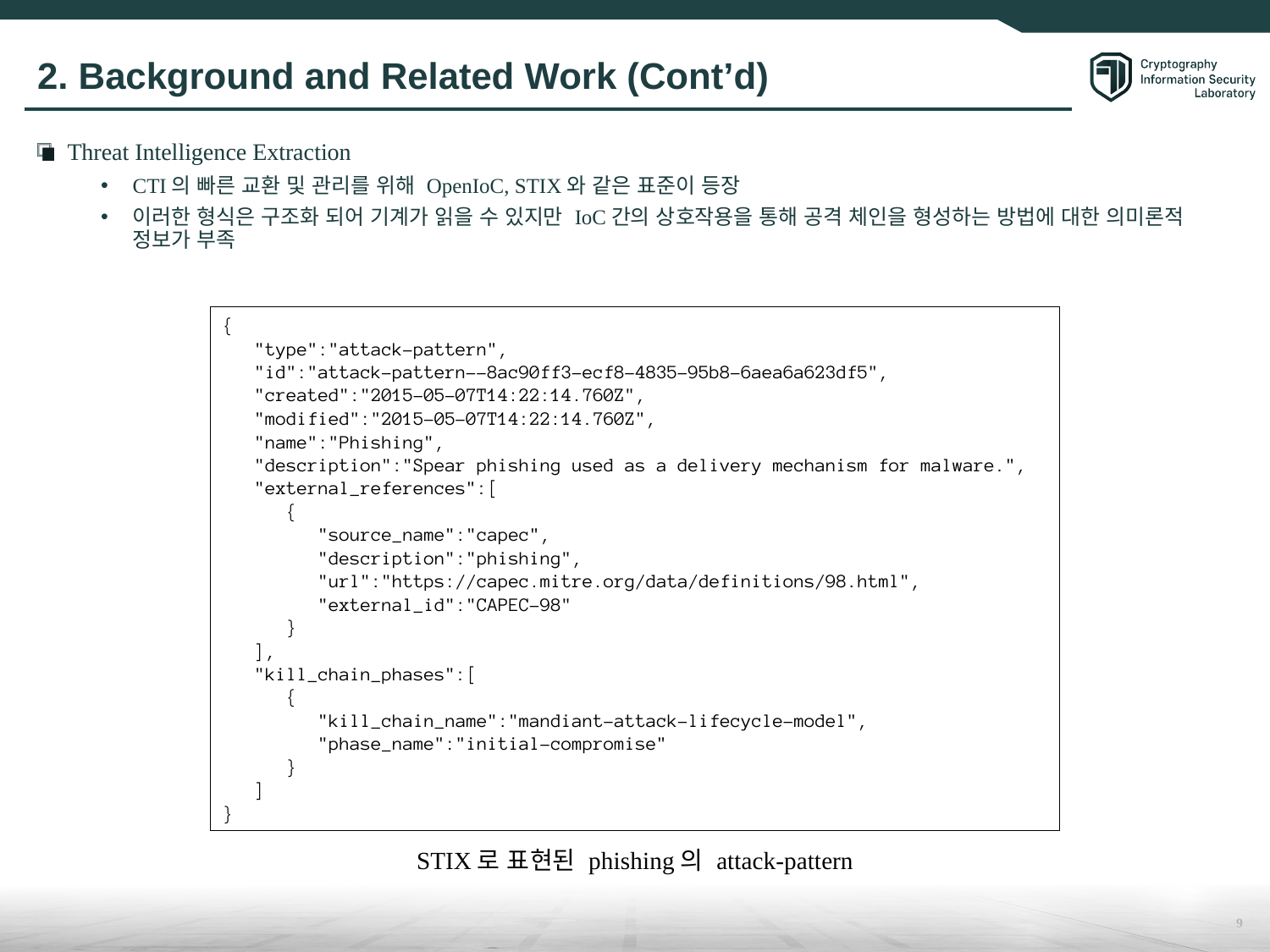

# 2. Background and Related Work (Cont’d)
Threat Intelligence Extraction
CTI의 빠른 교환 및 관리를 위해 OpenIoC, STIX와 같은 표준이 등장
이러한 형식은 구조화 되어 기계가 읽을 수 있지만 IoC간의 상호작용을 통해 공격 체인을 형성하는 방법에 대한 의미론적 정보가 부족
{
   "type":"attack-pattern",
   "id":"attack-pattern--8ac90ff3-ecf8-4835-95b8-6aea6a623df5",
   "created":"2015-05-07T14:22:14.760Z",
   "modified":"2015-05-07T14:22:14.760Z",
   "name":"Phishing",
   "description":"Spear phishing used as a delivery mechanism for malware.",
   "external_references":[
      {
         "source_name":"capec",
         "description":"phishing",
         "url":"https://capec.mitre.org/data/definitions/98.html",
         "external_id":"CAPEC-98"
      }
   ],
   "kill_chain_phases":[
      {
         "kill_chain_name":"mandiant-attack-lifecycle-model",
         "phase_name":"initial-compromise"
      }
   ]
}
STIX로 표현된 phishing의 attack-pattern
9